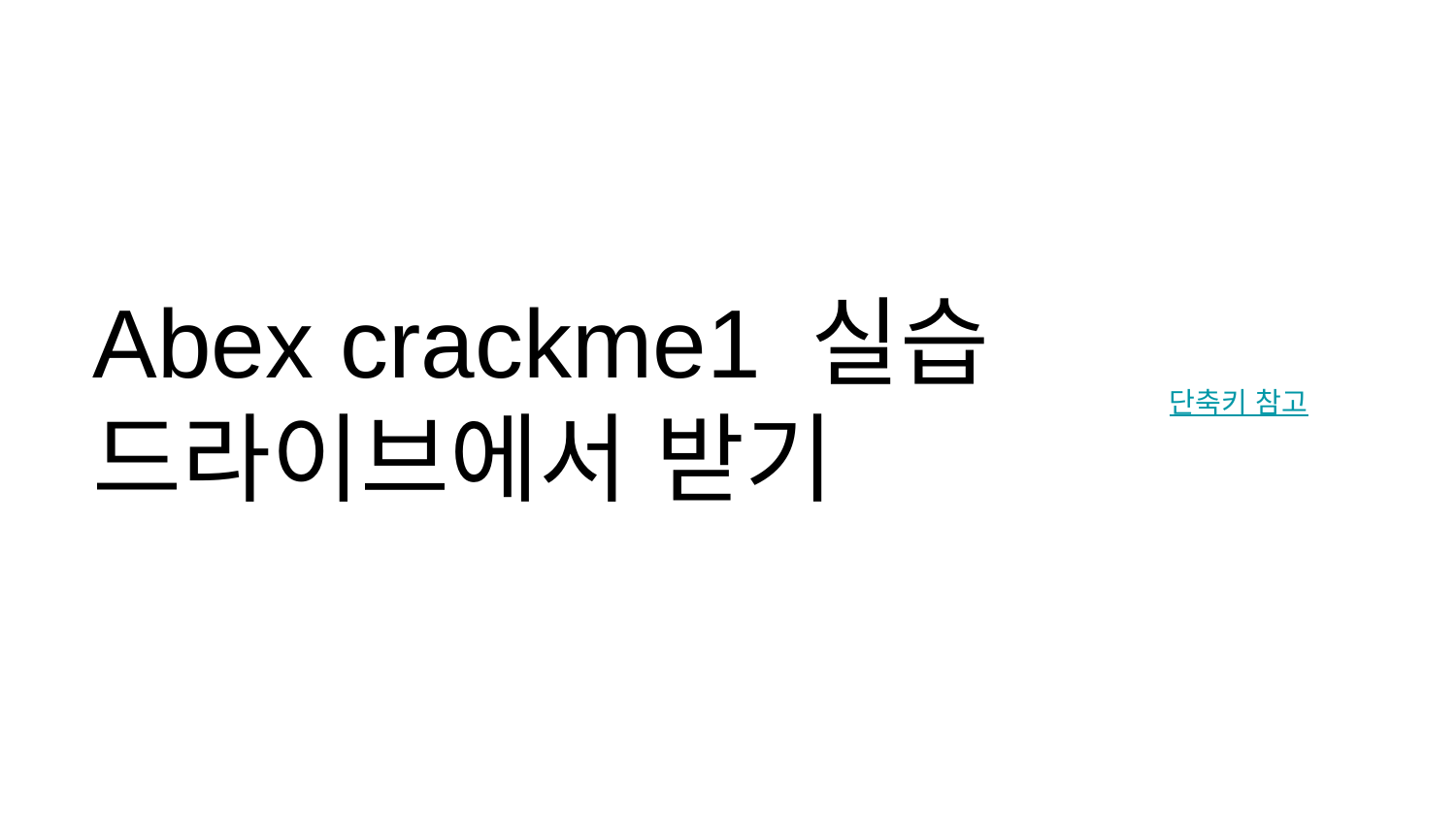

# Abex crackme1 실습
드라이브에서 받기
단축키 참고